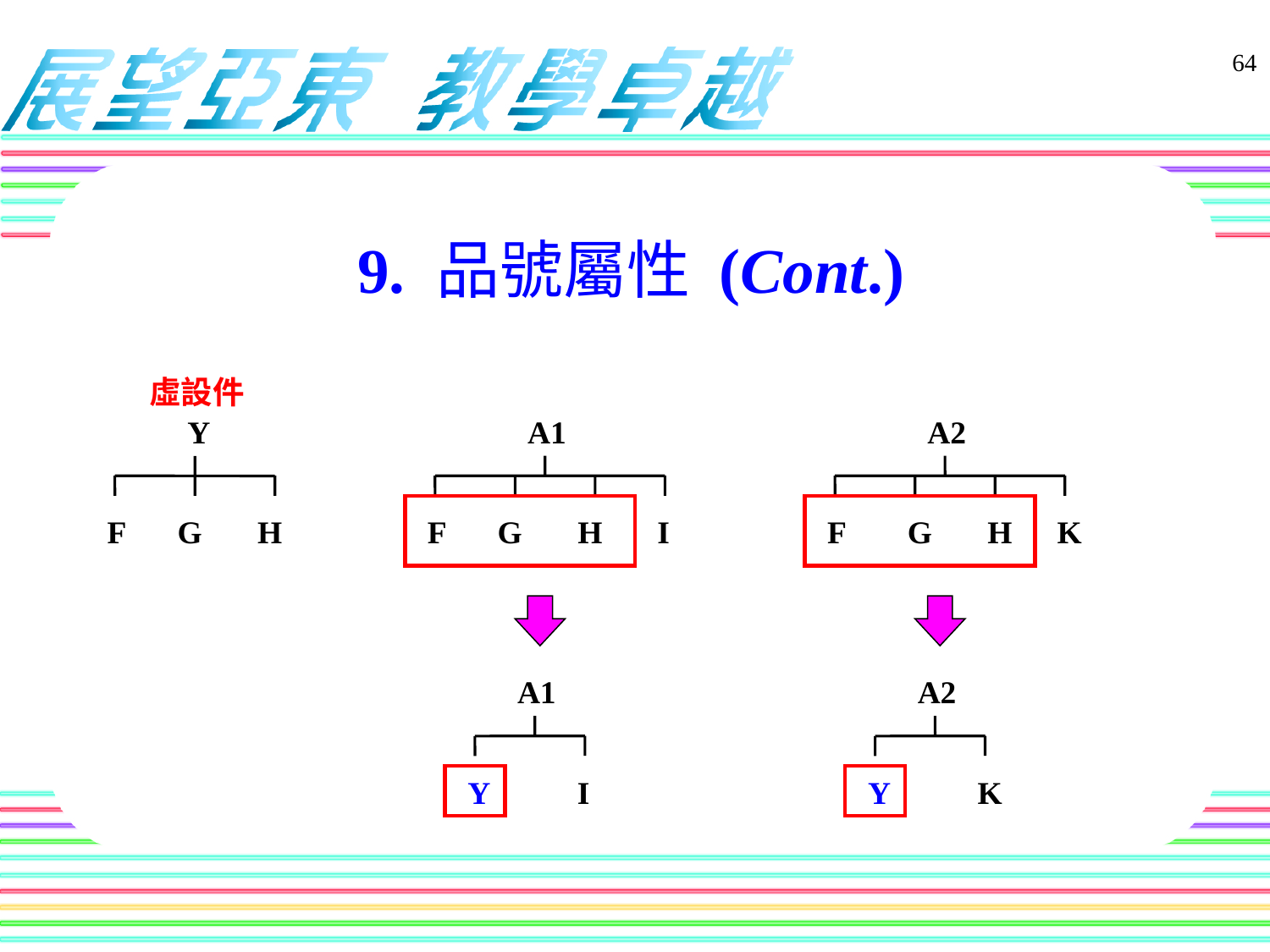

9. 品號屬性 (Cont.)
64
虛設件
Y
A1
A2

F
G
H
F
G
H
I
F
G
H
K

A1
A2

Y
I
Y
K